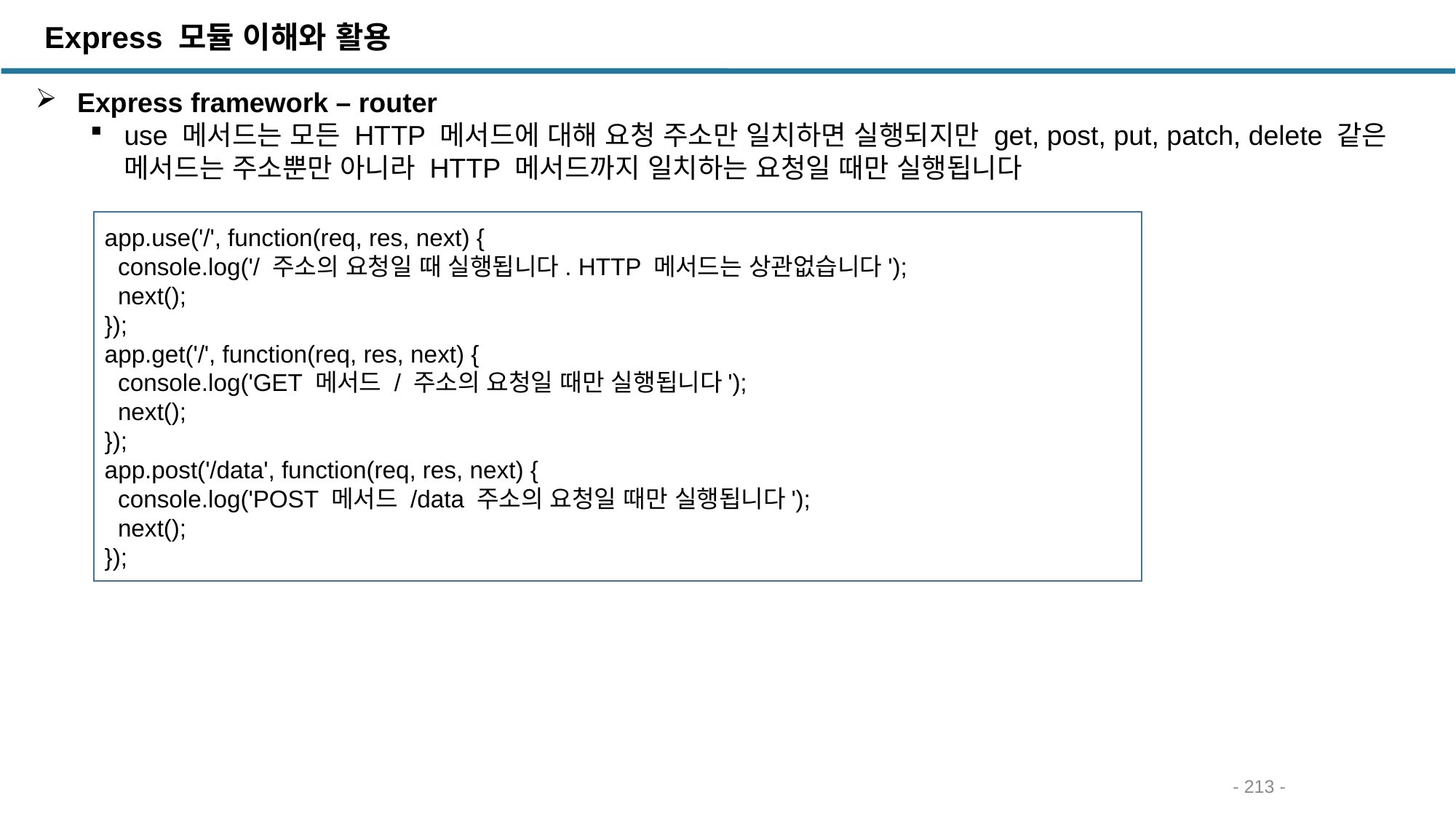

Express 모듈 이해와 활용
 Express framework – router
use 메서드는 모든 HTTP 메서드에 대해 요청 주소만 일치하면 실행되지만 get, post, put, patch, delete 같은 메서드는 주소뿐만 아니라 HTTP 메서드까지 일치하는 요청일 때만 실행됩니다
app.use('/', function(req, res, next) {
  console.log('/ 주소의 요청일 때 실행됩니다. HTTP 메서드는 상관없습니다');
  next();
});
app.get('/', function(req, res, next) {
  console.log('GET 메서드 / 주소의 요청일 때만 실행됩니다');
  next();
});
app.post('/data', function(req, res, next) {
  console.log('POST 메서드 /data 주소의 요청일 때만 실행됩니다');
  next();
});
- 213 -